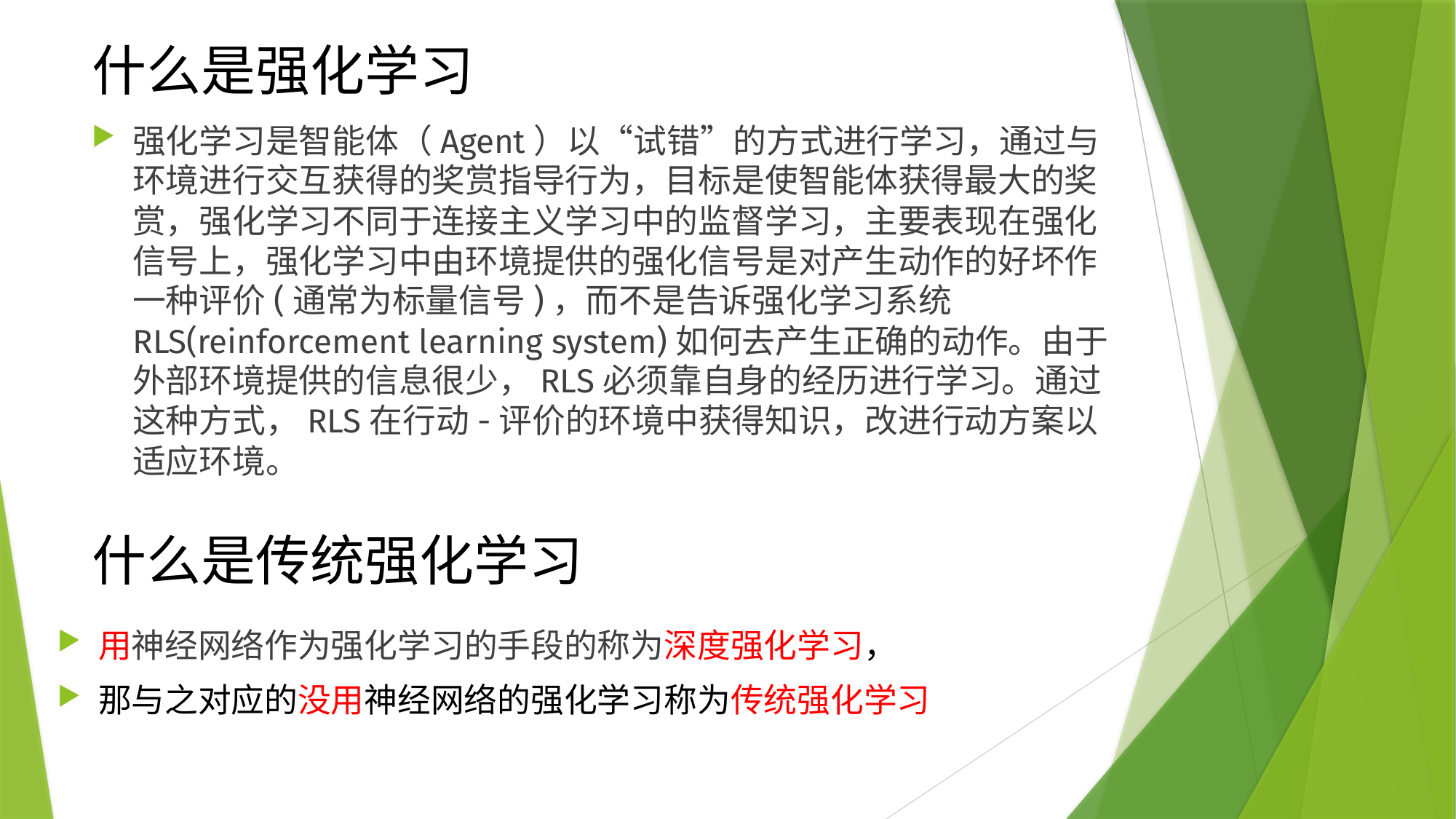

# 什么是强化学习
强化学习是智能体（Agent）以“试错”的方式进行学习，通过与环境进行交互获得的奖赏指导行为，目标是使智能体获得最大的奖赏，强化学习不同于连接主义学习中的监督学习，主要表现在强化信号上，强化学习中由环境提供的强化信号是对产生动作的好坏作一种评价(通常为标量信号)，而不是告诉强化学习系统RLS(reinforcement learning system)如何去产生正确的动作。由于外部环境提供的信息很少，RLS必须靠自身的经历进行学习。通过这种方式，RLS在行动-评价的环境中获得知识，改进行动方案以适应环境。
什么是传统强化学习
用神经网络作为强化学习的手段的称为深度强化学习，
那与之对应的没用神经网络的强化学习称为传统强化学习